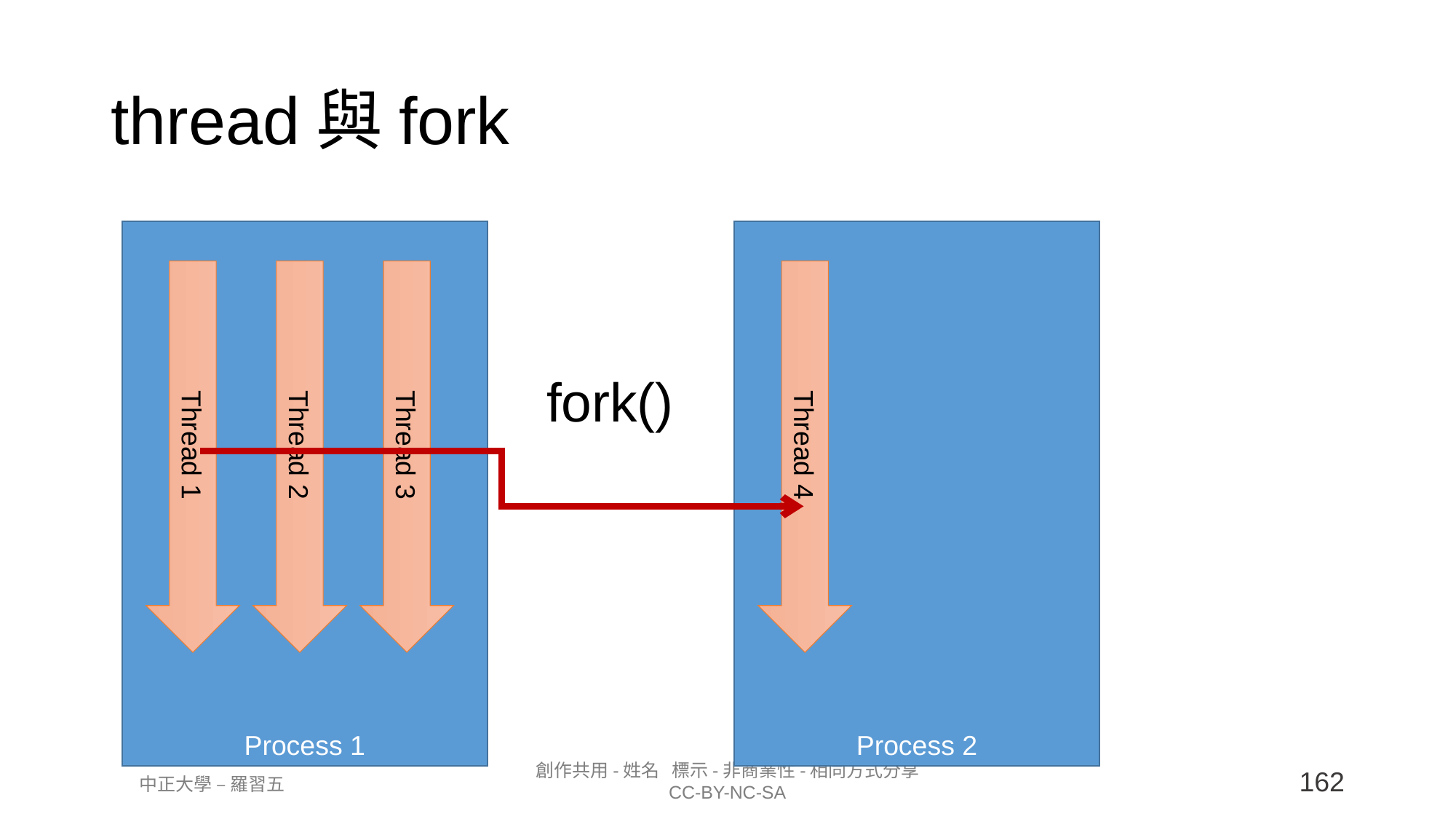

# thread與fork
Process 1
Process 2
fork()
Thread 2
Thread 1
Thread 3
Thread 4